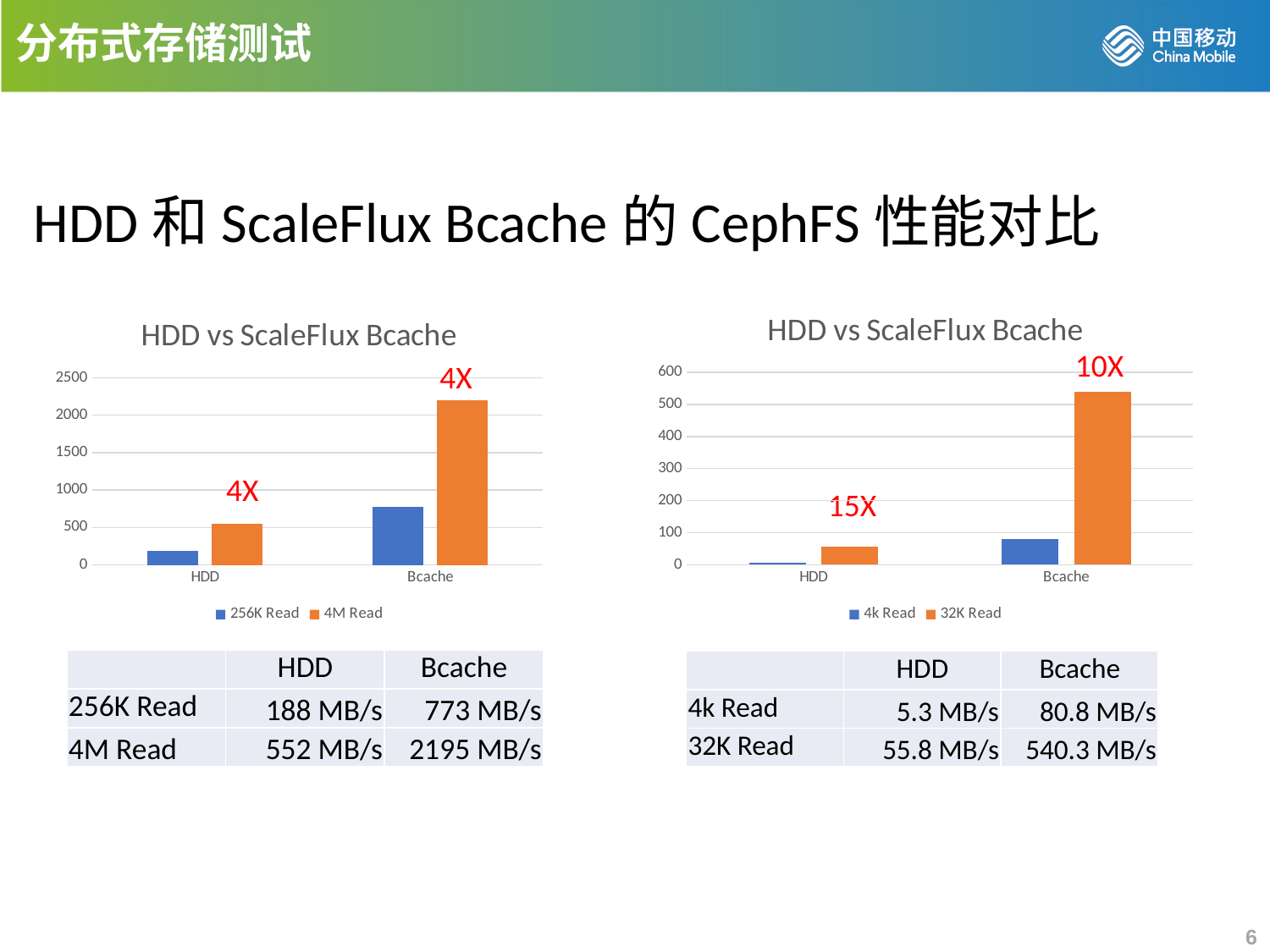

分布式存储测试

HDD和ScaleFlux Bcache的CephFS性能对比

### Chart: HDD vs ScaleFlux Bcache

| Category | 4k Read | 32K Read |
|---|---|---|
| HDD | 5.3 | 55.8 |
| Bcache | 80.8 | 540.0 |

### Chart: HDD vs ScaleFlux Bcache

| Category | 256K Read | 4M Read |
|---|---|---|
| HDD | 188.0 | 552.0 |
| Bcache | 773.0 | 2195.0 |
10X
4X
4X
15X
|  | HDD | Bcache |
| --- | --- | --- |
| 256K Read | 188 MB/s | 773 MB/s |
| 4M Read | 552 MB/s | 2195 MB/s |
|  | HDD | Bcache |
| --- | --- | --- |
| 4k Read | 5.3 MB/s | 80.8 MB/s |
| 32K Read | 55.8 MB/s | 540.3 MB/s |